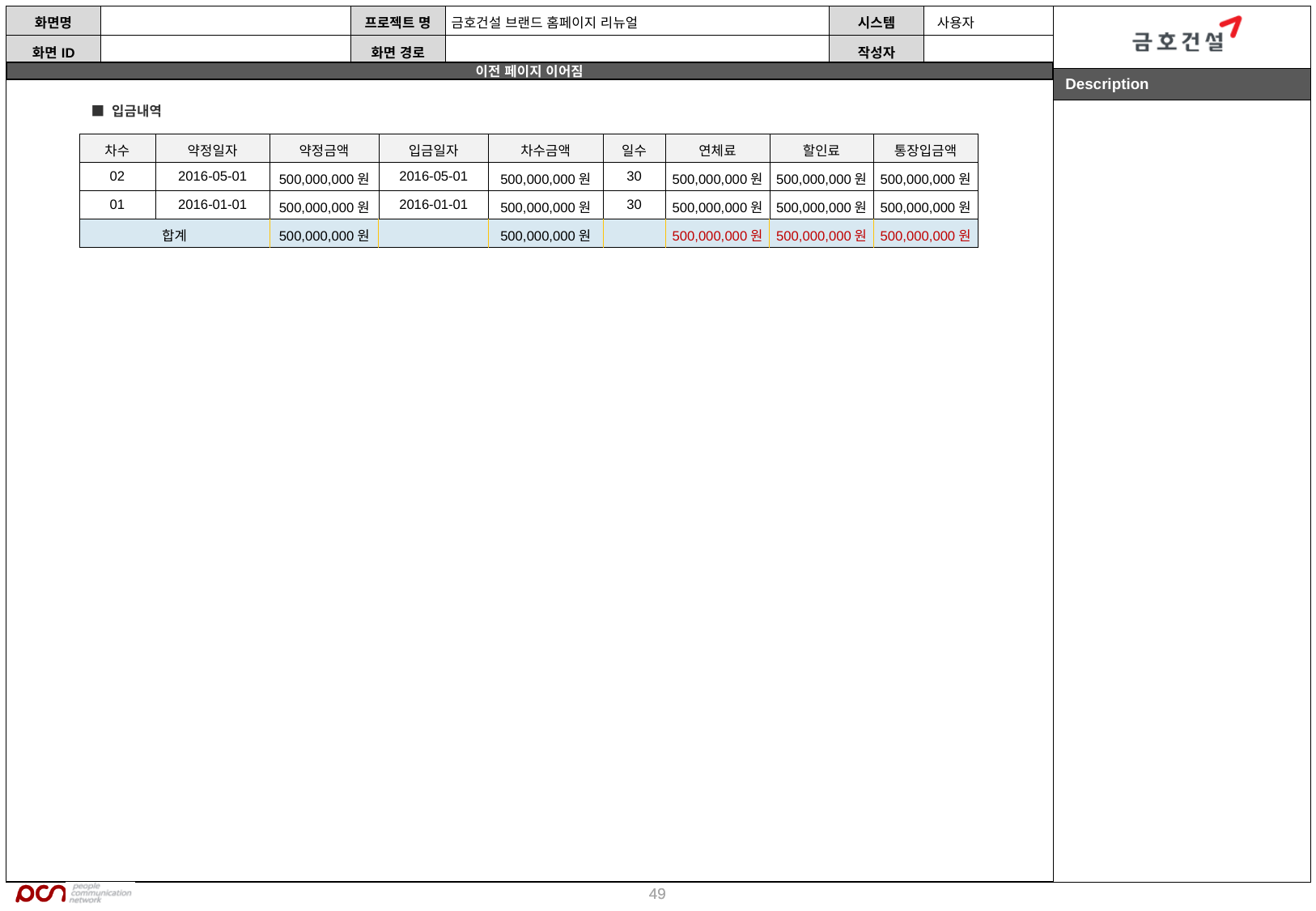

■ 입금내역
| 차수 | 약정일자 | 약정금액 | 입금일자 | 차수금액 | 일수 | 연체료 | 할인료 | 통장입금액 |
| --- | --- | --- | --- | --- | --- | --- | --- | --- |
| 02 | 2016-05-01 | 500,000,000원 | 2016-05-01 | 500,000,000원 | 30 | 500,000,000원 | 500,000,000원 | 500,000,000원 |
| 01 | 2016-01-01 | 500,000,000원 | 2016-01-01 | 500,000,000원 | 30 | 500,000,000원 | 500,000,000원 | 500,000,000원 |
| 합계 |  | 500,000,000원 |  | 500,000,000원 |  | 500,000,000원 | 500,000,000원 | 500,000,000원 |